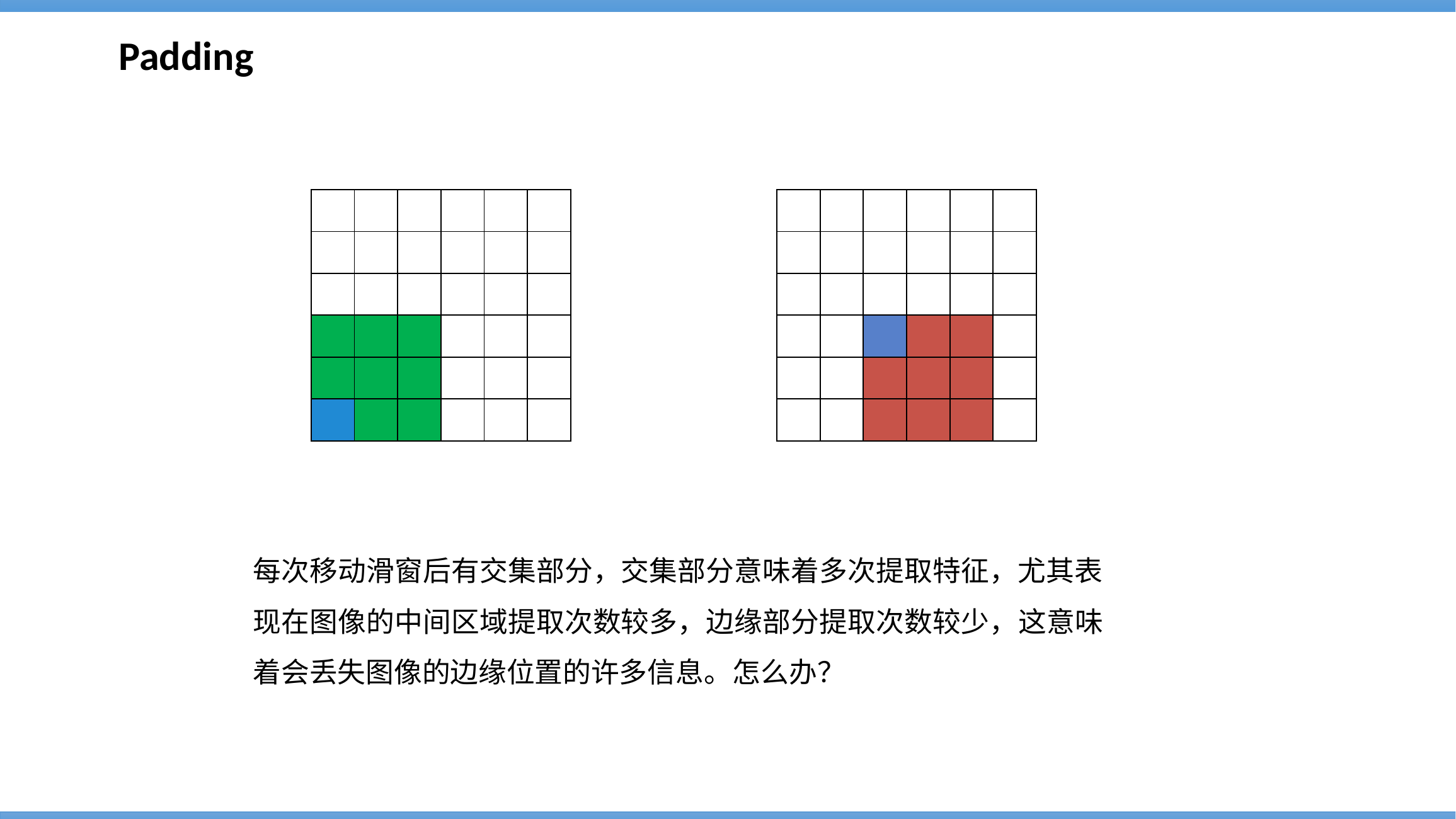

Padding
|  |  |  |  |  |  |
| --- | --- | --- | --- | --- | --- |
|  |  |  |  |  |  |
|  |  |  |  |  |  |
|  |  |  |  |  |  |
|  |  |  |  |  |  |
|  |  |  |  |  |  |
|  |  |  |  |  |  |
| --- | --- | --- | --- | --- | --- |
|  |  |  |  |  |  |
|  |  |  |  |  |  |
|  |  |  |  |  |  |
|  |  |  |  |  |  |
|  |  |  |  |  |  |
每次移动滑窗后有交集部分，交集部分意味着多次提取特征，尤其表现在图像的中间区域提取次数较多，边缘部分提取次数较少，这意味着会丢失图像的边缘位置的许多信息。怎么办？